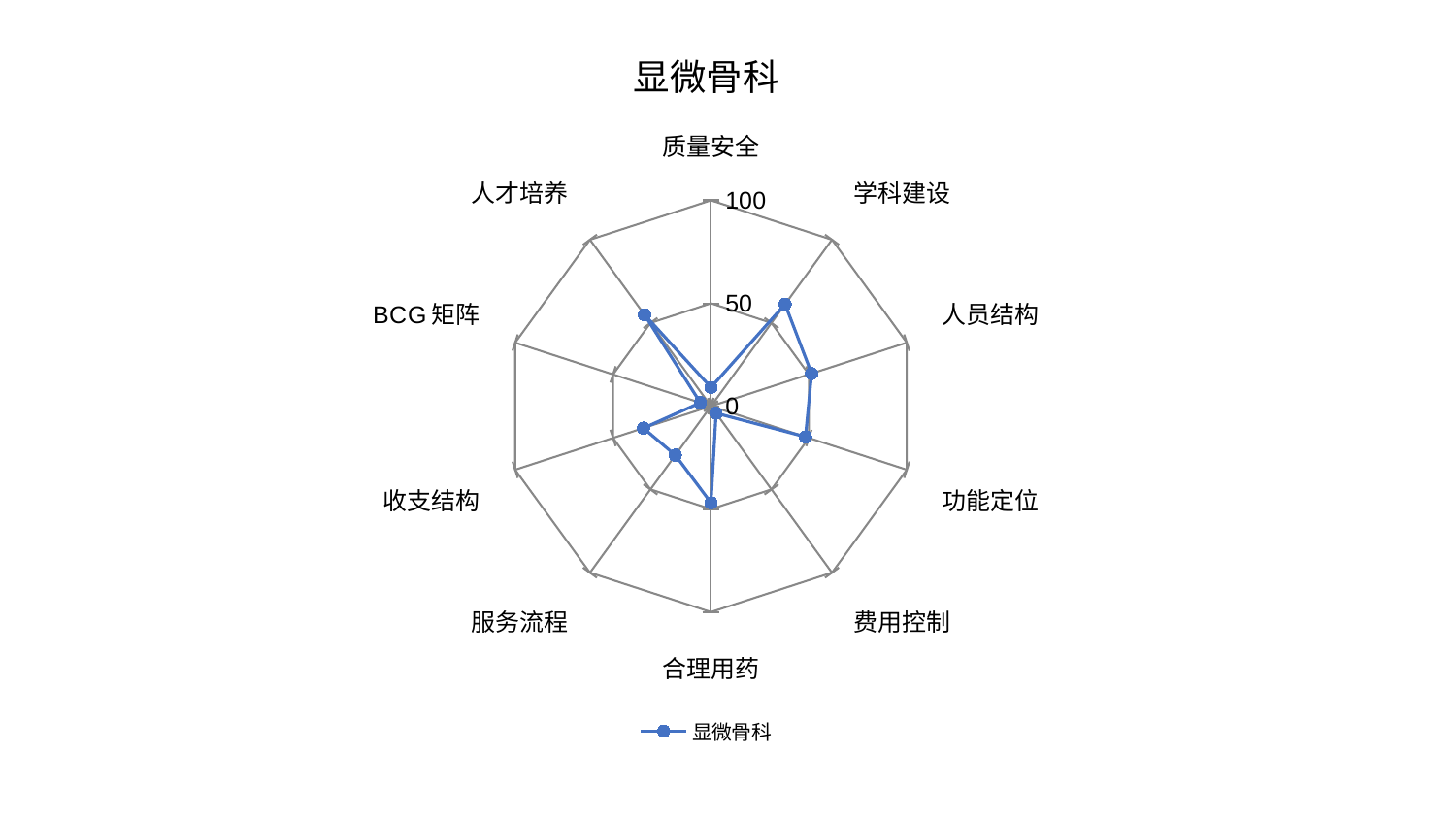

### Chart: 显微骨科

| Category | 显微骨科 |
|---|---|
| 质量安全 | 9.1269449236656 |
| 学科建设 | 61.26948533176264 |
| 人员结构 | 51.38499386826022 |
| 功能定位 | 48.27958335423673 |
| 费用控制 | 4.230291742960915 |
| 合理用药 | 46.924005621274134 |
| 服务流程 | 29.42771079229516 |
| 收支结构 | 34.50507073008875 |
| BCG矩阵 | 5.444115029352963 |
| 人才培养 | 54.929614045436686 |
153